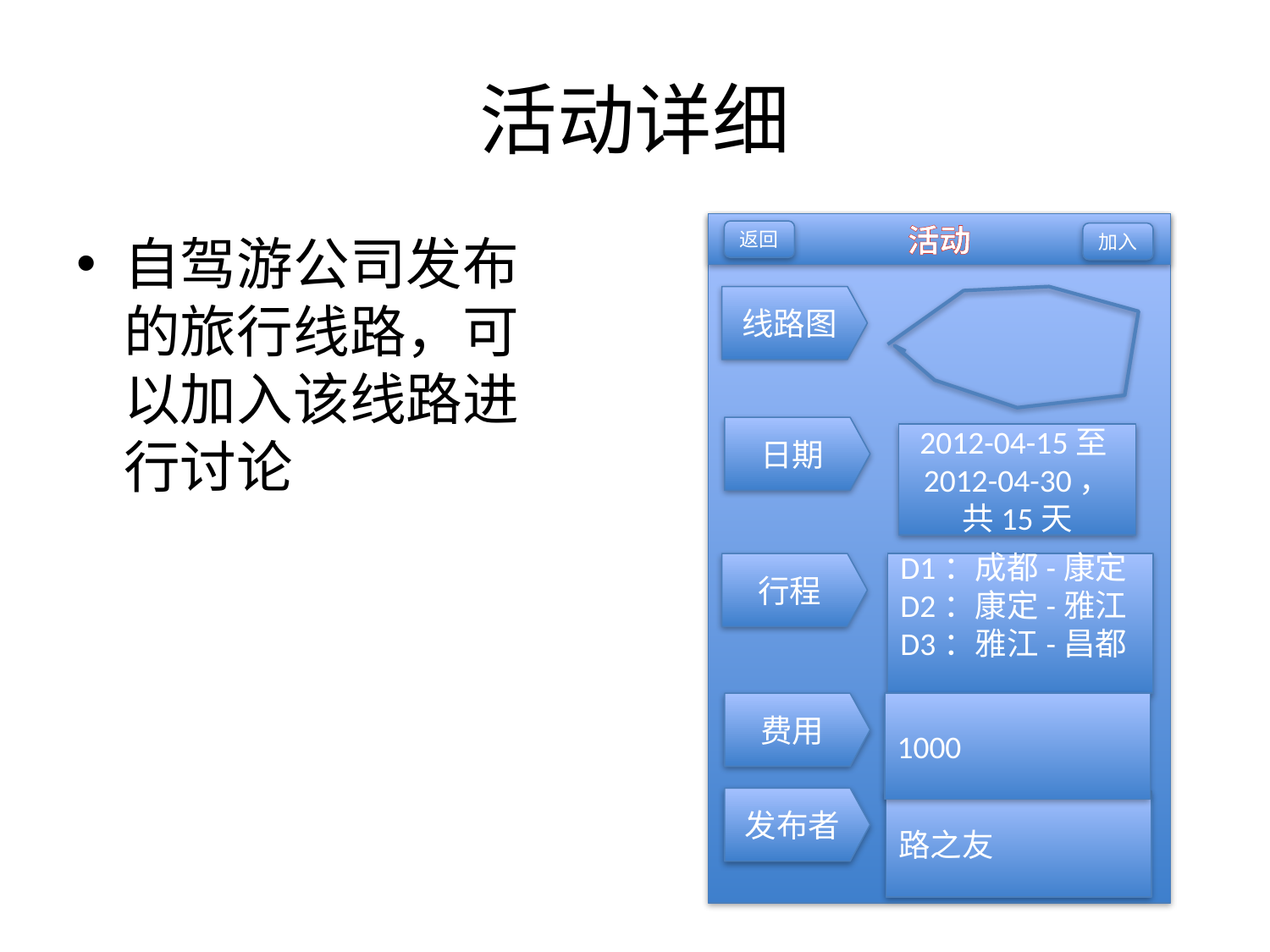

# 活动详细

活动
返回

自驾游公司发布的旅行线路，可以加入该线路进行讨论
加入
线路图

日期
2012-04-15至2012-04-30，共15天
行程
D1：成都-康定
D2：康定-雅江
D3：雅江-昌都

费用
1000
发布者
路之友